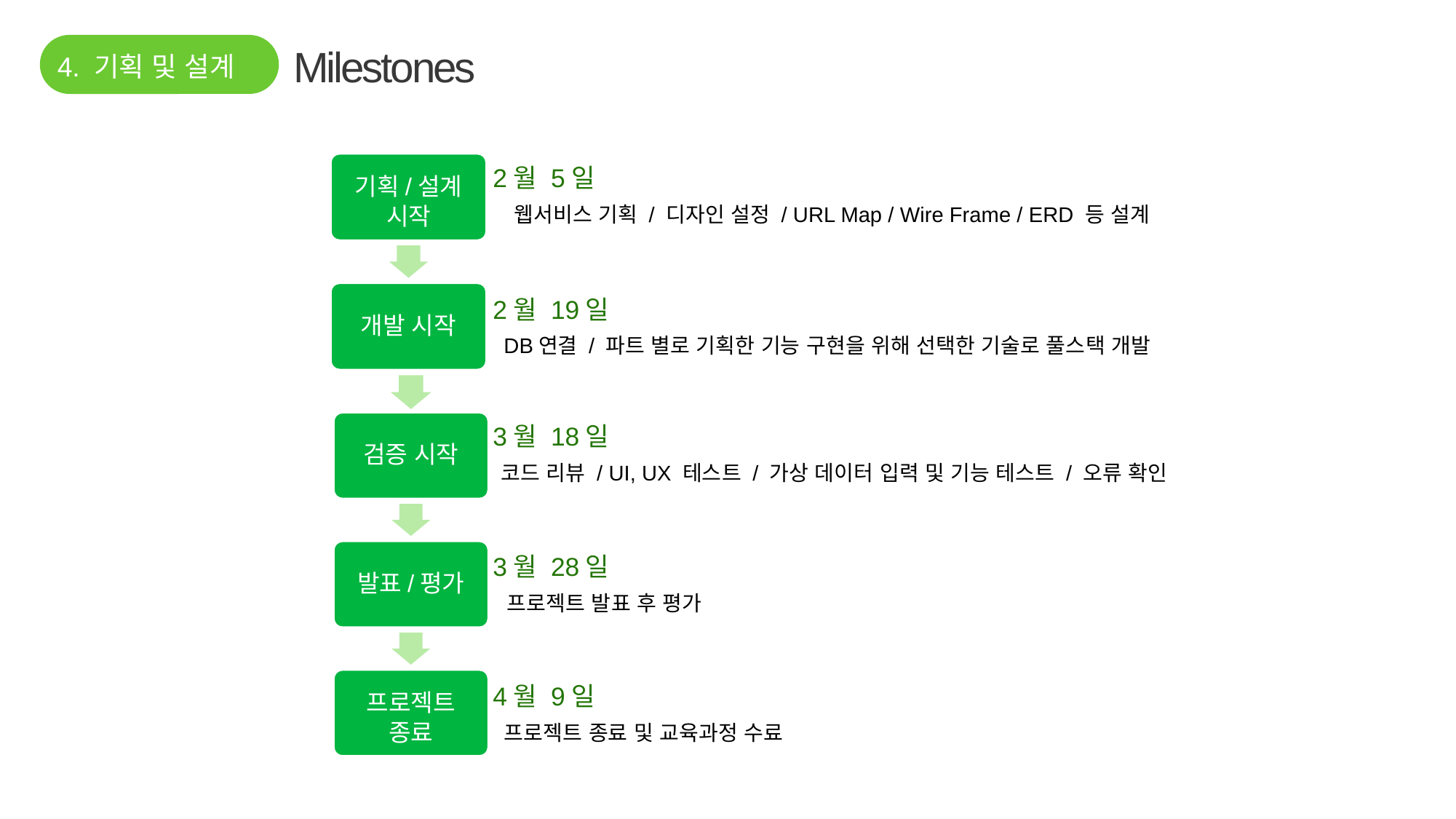

4. 기획 및 설계
Milestones
기획/설계
시작
2월 5일
웹서비스 기획 / 디자인 설정 / URL Map / Wire Frame / ERD 등 설계

개발 시작
2월 19일
DB연결 / 파트 별로 기획한 기능 구현을 위해 선택한 기술로 풀스택 개발

검증 시작
3월 18일
코드 리뷰 / UI, UX 테스트 / 가상 데이터 입력 및 기능 테스트 / 오류 확인

발표/평가
3월 28일
프로젝트 발표 후 평가

프로젝트
종료
4월 9일
프로젝트 종료 및 교육과정 수료